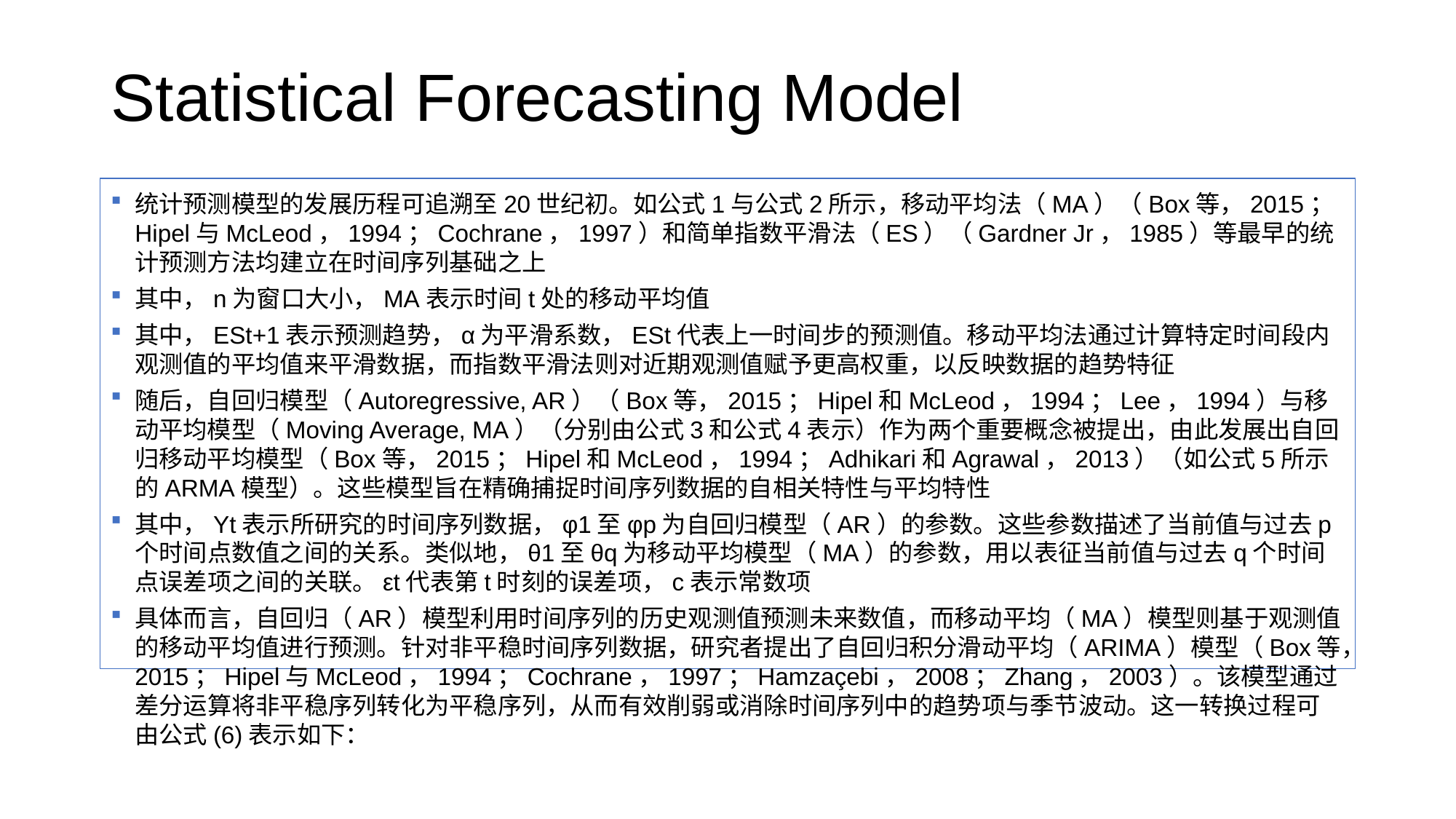

# Statistical Forecasting Model
统计预测模型的发展历程可追溯至20世纪初。如公式1与公式2所示，移动平均法（MA）（Box等，2015；Hipel与McLeod，1994；Cochrane，1997）和简单指数平滑法（ES）（Gardner Jr，1985）等最早的统计预测方法均建立在时间序列基础之上
其中，n为窗口大小，MA表示时间t处的移动平均值
其中，ESt+1表示预测趋势，α为平滑系数，ESt代表上一时间步的预测值。移动平均法通过计算特定时间段内观测值的平均值来平滑数据，而指数平滑法则对近期观测值赋予更高权重，以反映数据的趋势特征
随后，自回归模型（Autoregressive, AR）（Box等，2015；Hipel和McLeod，1994；Lee，1994）与移动平均模型（Moving Average, MA）（分别由公式3和公式4表示）作为两个重要概念被提出，由此发展出自回归移动平均模型（Box等，2015；Hipel和McLeod，1994；Adhikari和Agrawal，2013）（如公式5所示的ARMA模型）。这些模型旨在精确捕捉时间序列数据的自相关特性与平均特性
其中，Yt表示所研究的时间序列数据，φ1至φp为自回归模型（AR）的参数。这些参数描述了当前值与过去p个时间点数值之间的关系。类似地，θ1至θq为移动平均模型（MA）的参数，用以表征当前值与过去q个时间点误差项之间的关联。εt代表第t时刻的误差项，c表示常数项
具体而言，自回归（AR）模型利用时间序列的历史观测值预测未来数值，而移动平均（MA）模型则基于观测值的移动平均值进行预测。针对非平稳时间序列数据，研究者提出了自回归积分滑动平均（ARIMA）模型（Box等，2015；Hipel与McLeod，1994；Cochrane，1997；Hamzaçebi，2008；Zhang，2003）。该模型通过差分运算将非平稳序列转化为平稳序列，从而有效削弱或消除时间序列中的趋势项与季节波动。这一转换过程可由公式(6)表示如下：